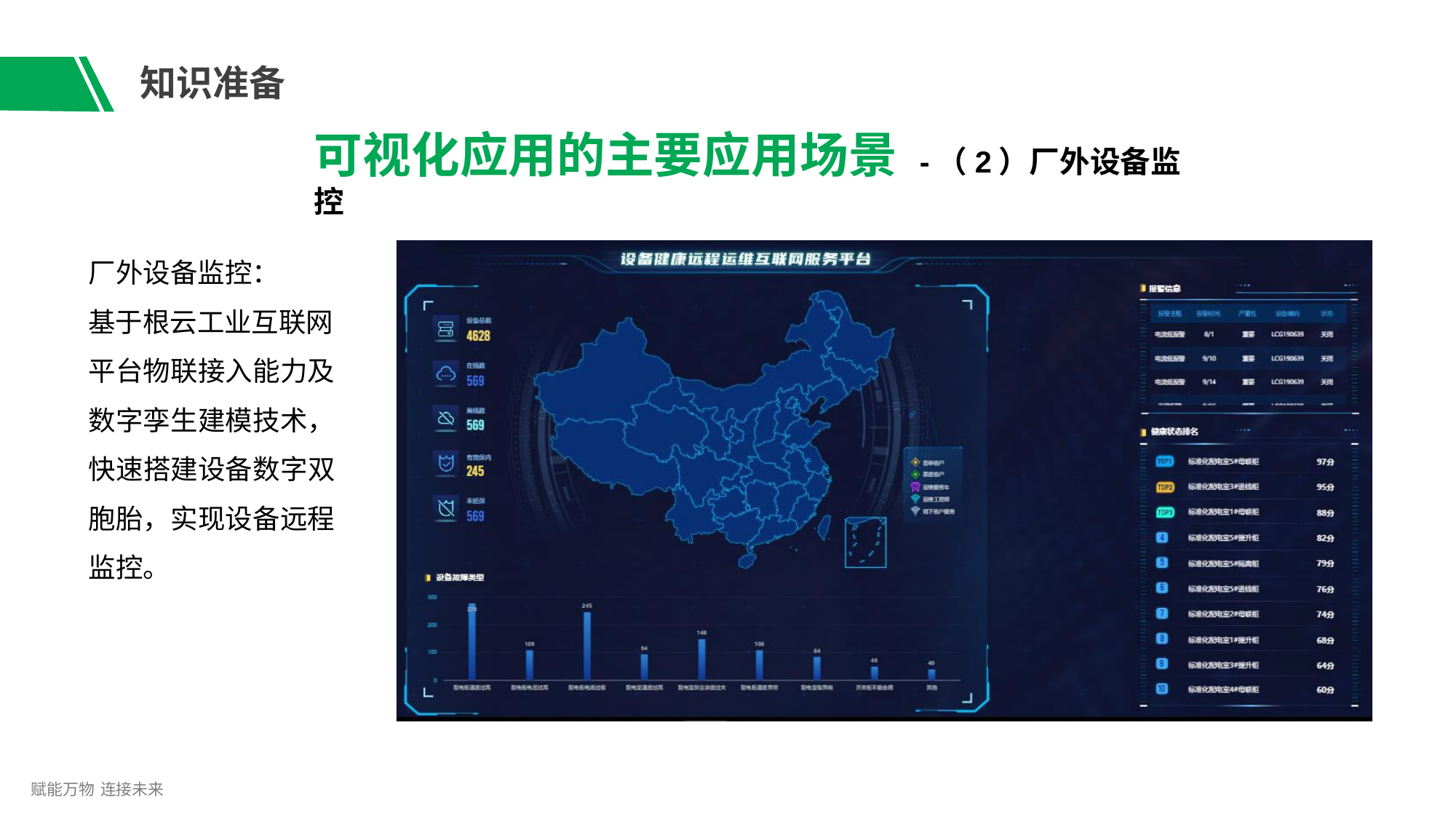

# 知识准备
可视化应用的主要应用场景 -（2）厂外设备监控

厂外设备监控：
基于根云工业互联网
平台物联接入能力及 数字孪生建模技术， 快速搭建设备数字双 胞胎，实现设备远程 监控。
赋能万物 连接未来